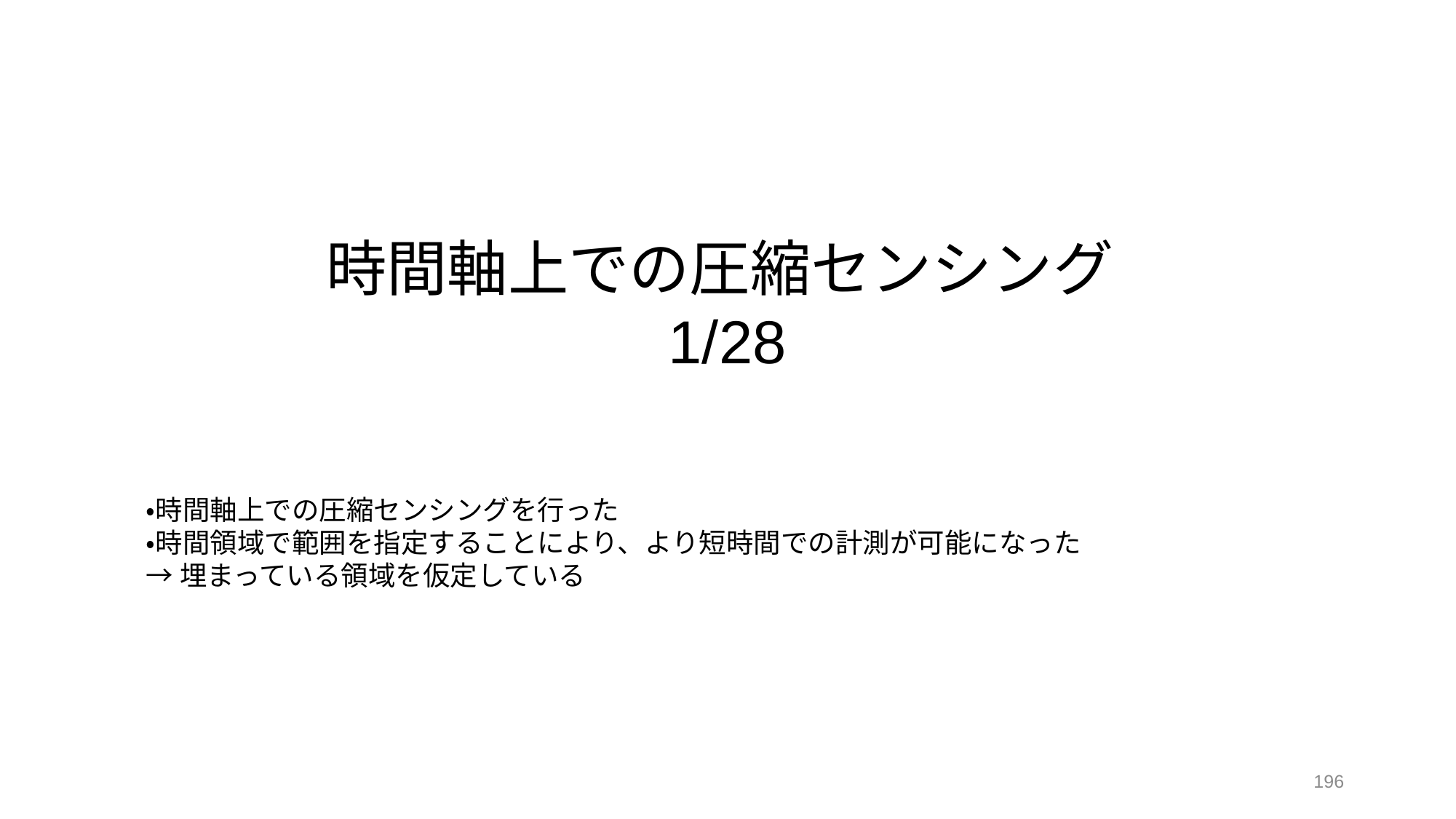

時間軸上での圧縮センシング1/28
・時間軸上での圧縮センシングを行った
・時間領域で範囲を指定することにより、より短時間での計測が可能になった
→埋まっている領域を仮定している
196